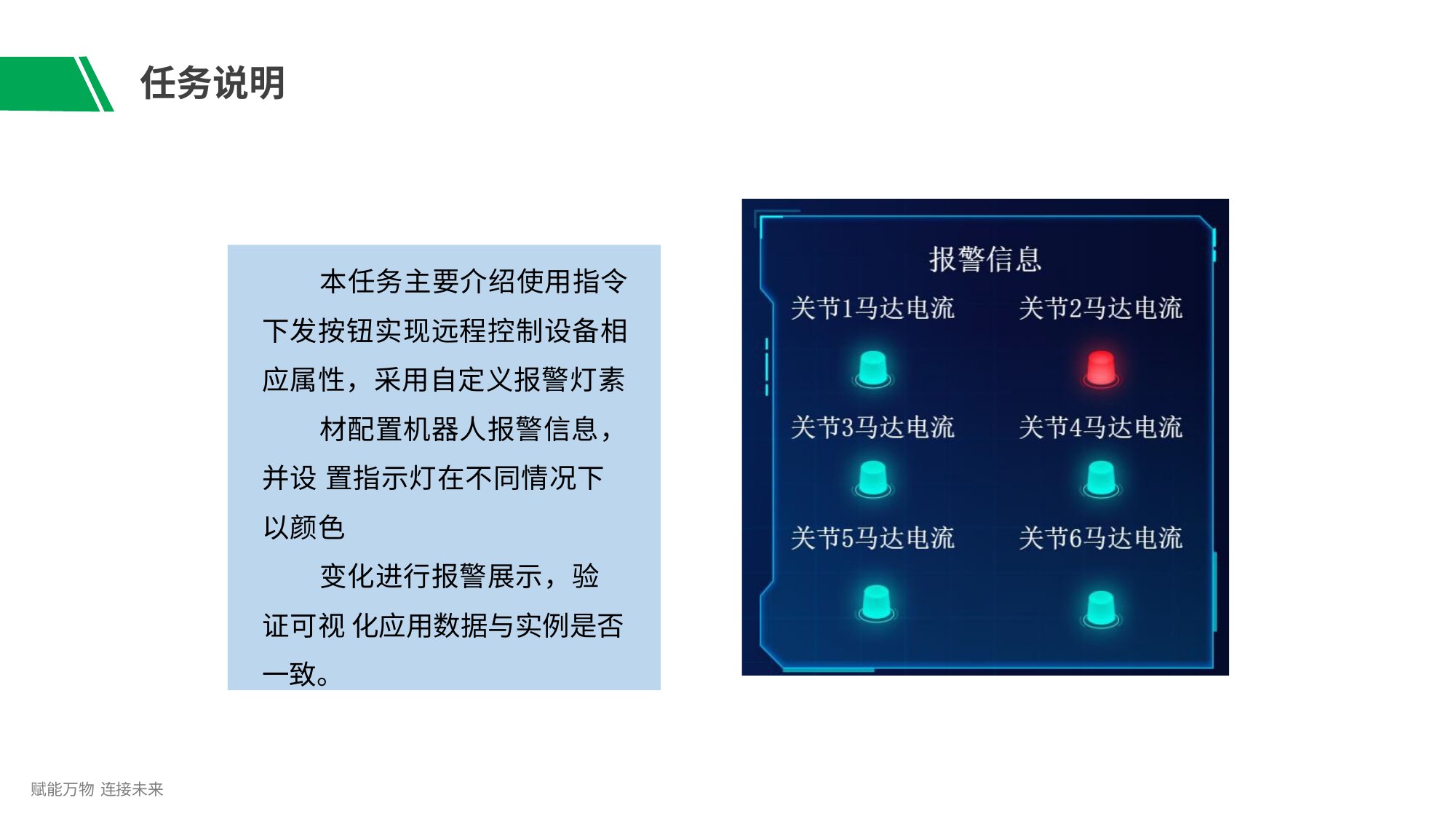

# 任务说明

本任务主要介绍使用指令 下发按钮实现远程控制设备相 应属性，采用自定义报警灯素
材配置机器人报警信息，并设 置指示灯在不同情况下以颜色
变化进行报警展示，验证可视 化应用数据与实例是否一致。
赋能万物 连接未来